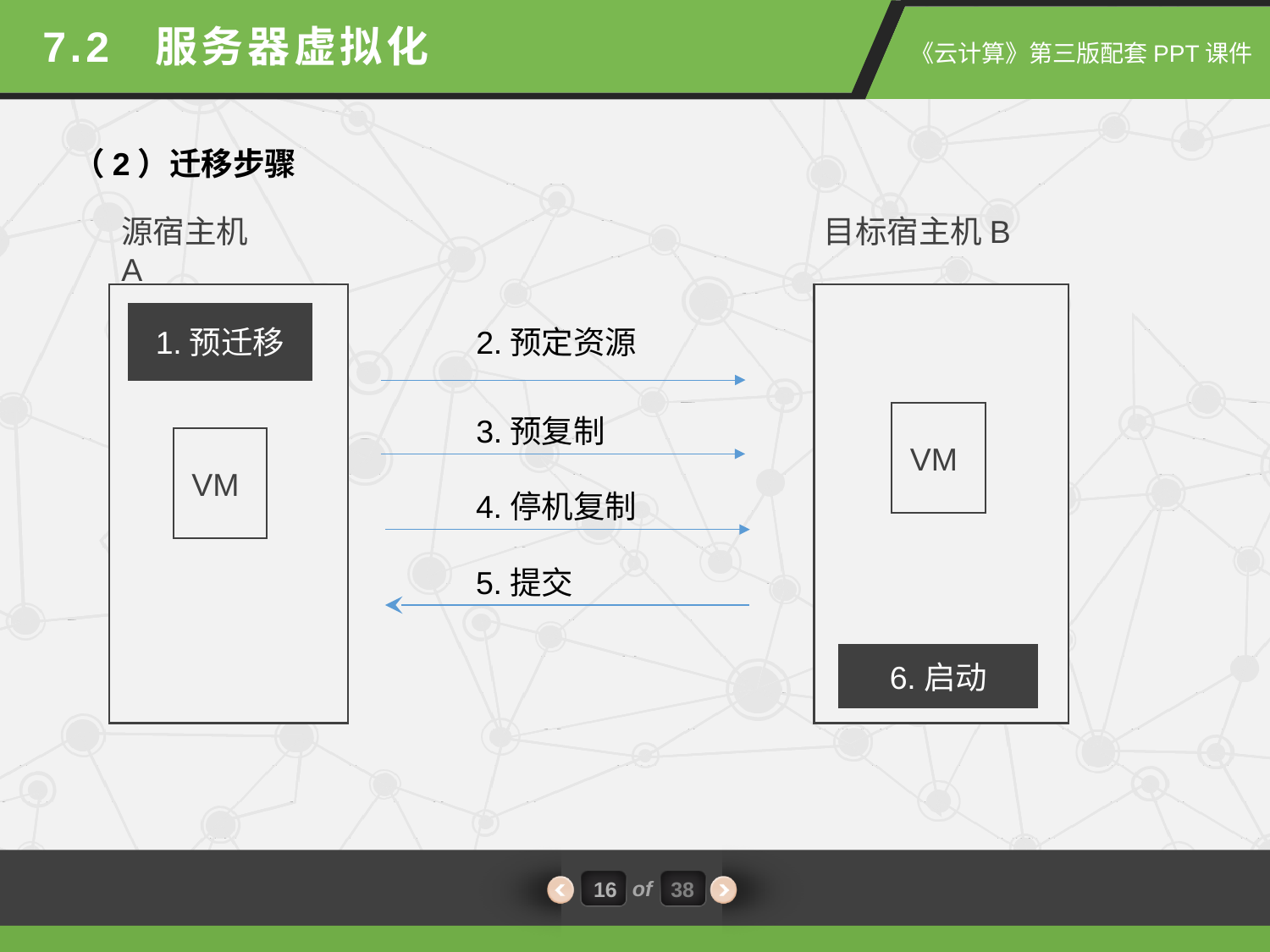

7.2  服务器虚拟化
（2）迁移步骤
源宿主机A
目标宿主机B

1.预迁移
2.预定资源
3.预复制
VM
VM
4.停机复制
5.提交
6.启动
16